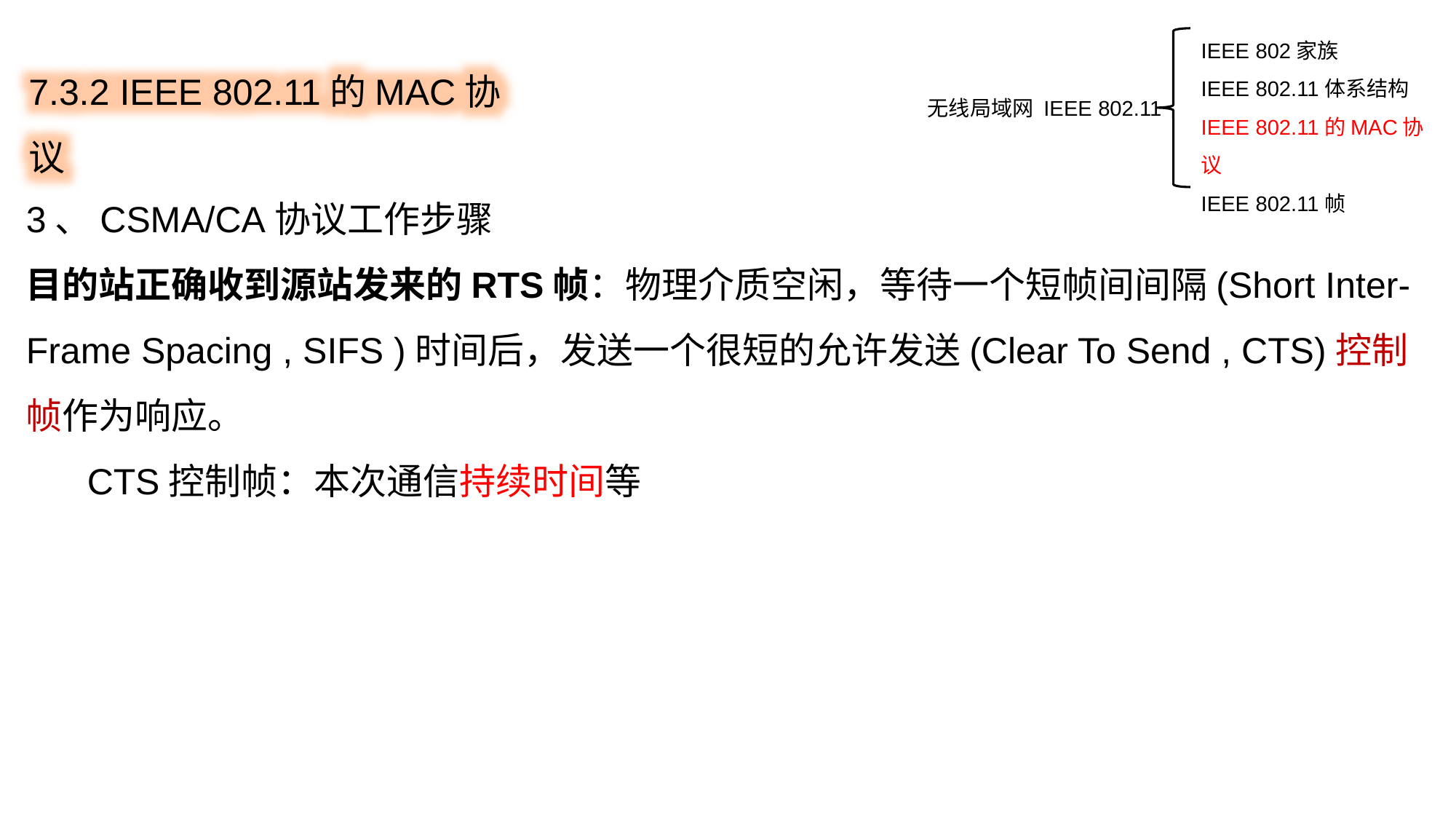

IEEE 802家族
IEEE 802.11体系结构
IEEE 802.11的MAC协议
IEEE 802.11帧

7.3.2 IEEE 802.11的MAC协议
无线局域网 IEEE 802.11
3、CSMA/CA协议工作步骤
目的站正确收到源站发来的RTS帧：物理介质空闲，等待一个短帧间间隔(Short Inter-Frame Spacing , SIFS )时间后，发送一个很短的允许发送(Clear To Send , CTS)控制帧作为响应。
      CTS控制帧：本次通信持续时间等